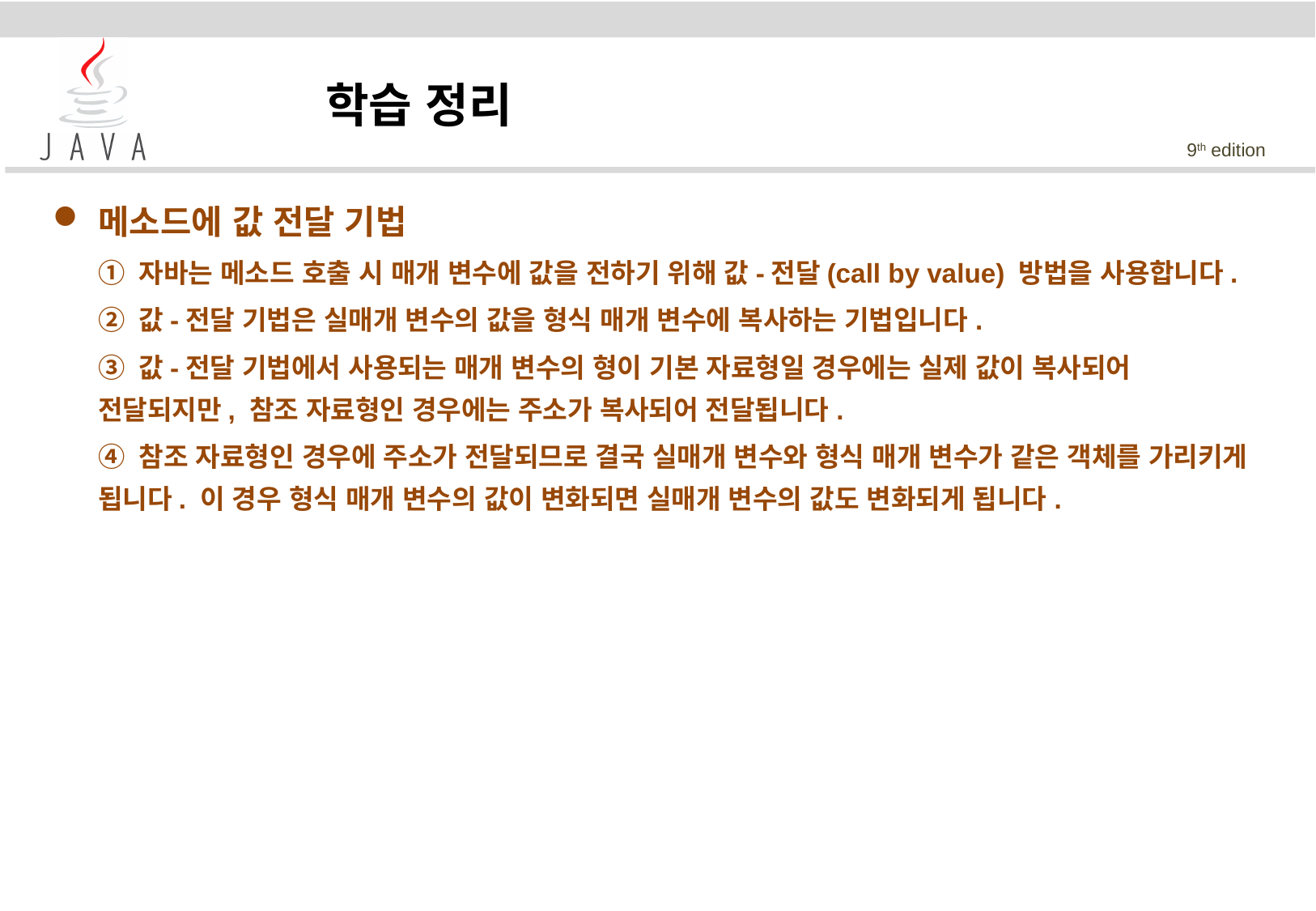

학습 정리
메소드에 값 전달 기법
	① 자바는 메소드 호출 시 매개 변수에 값을 전하기 위해 값-전달(call by value) 방법을 사용합니다.
	② 값-전달 기법은 실매개 변수의 값을 형식 매개 변수에 복사하는 기법입니다.
	③ 값-전달 기법에서 사용되는 매개 변수의 형이 기본 자료형일 경우에는 실제 값이 복사되어 전달되지만, 참조 자료형인 경우에는 주소가 복사되어 전달됩니다.
	④ 참조 자료형인 경우에 주소가 전달되므로 결국 실매개 변수와 형식 매개 변수가 같은 객체를 가리키게 됩니다. 이 경우 형식 매개 변수의 값이 변화되면 실매개 변수의 값도 변화되게 됩니다.